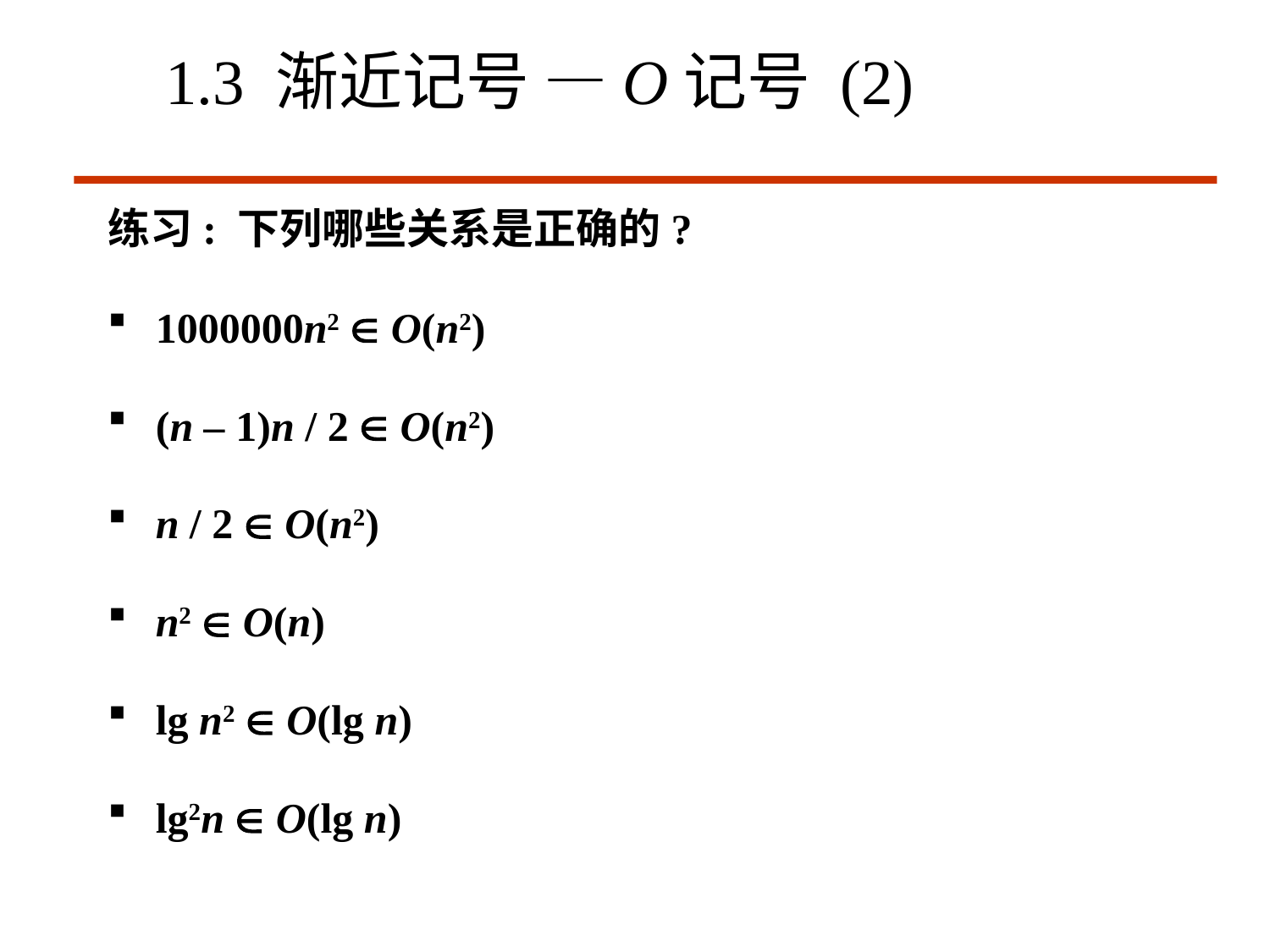

1.3 渐近记号 —O记号 (2)
练习: 下列哪些关系是正确的?

1000000n2 ∈ O(n2)

(n – 1)n / 2 ∈ O(n2)

n / 2 ∈ O(n2)

n2 ∈ O(n)

lg n2 ∈ O(lg n)

lg2n ∈ O(lg n)